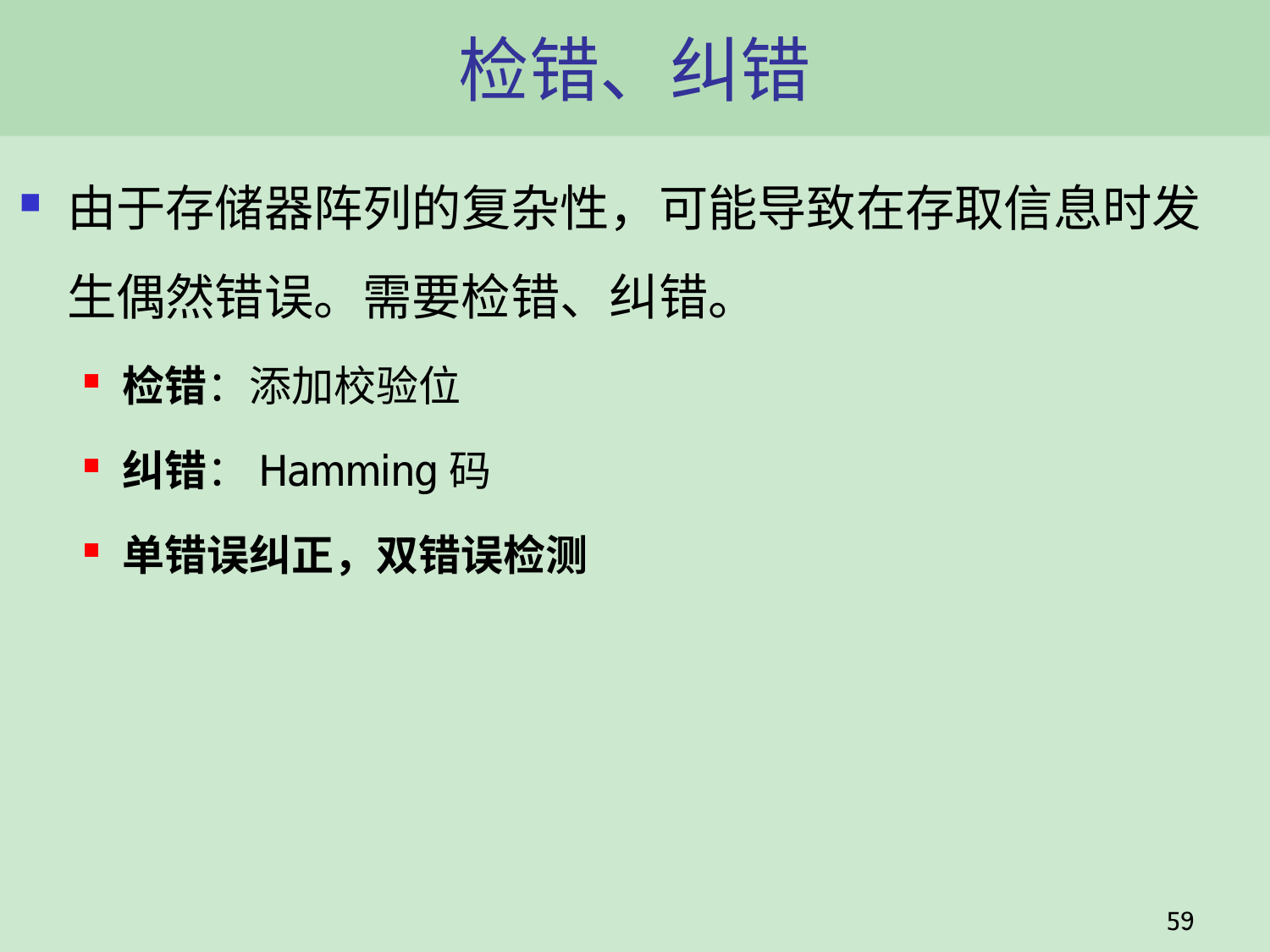

# 检错、纠错
由于存储器阵列的复杂性，可能导致在存取信息时发生偶然错误。需要检错、纠错。
检错：添加校验位
纠错：Hamming码
单错误纠正，双错误检测
59